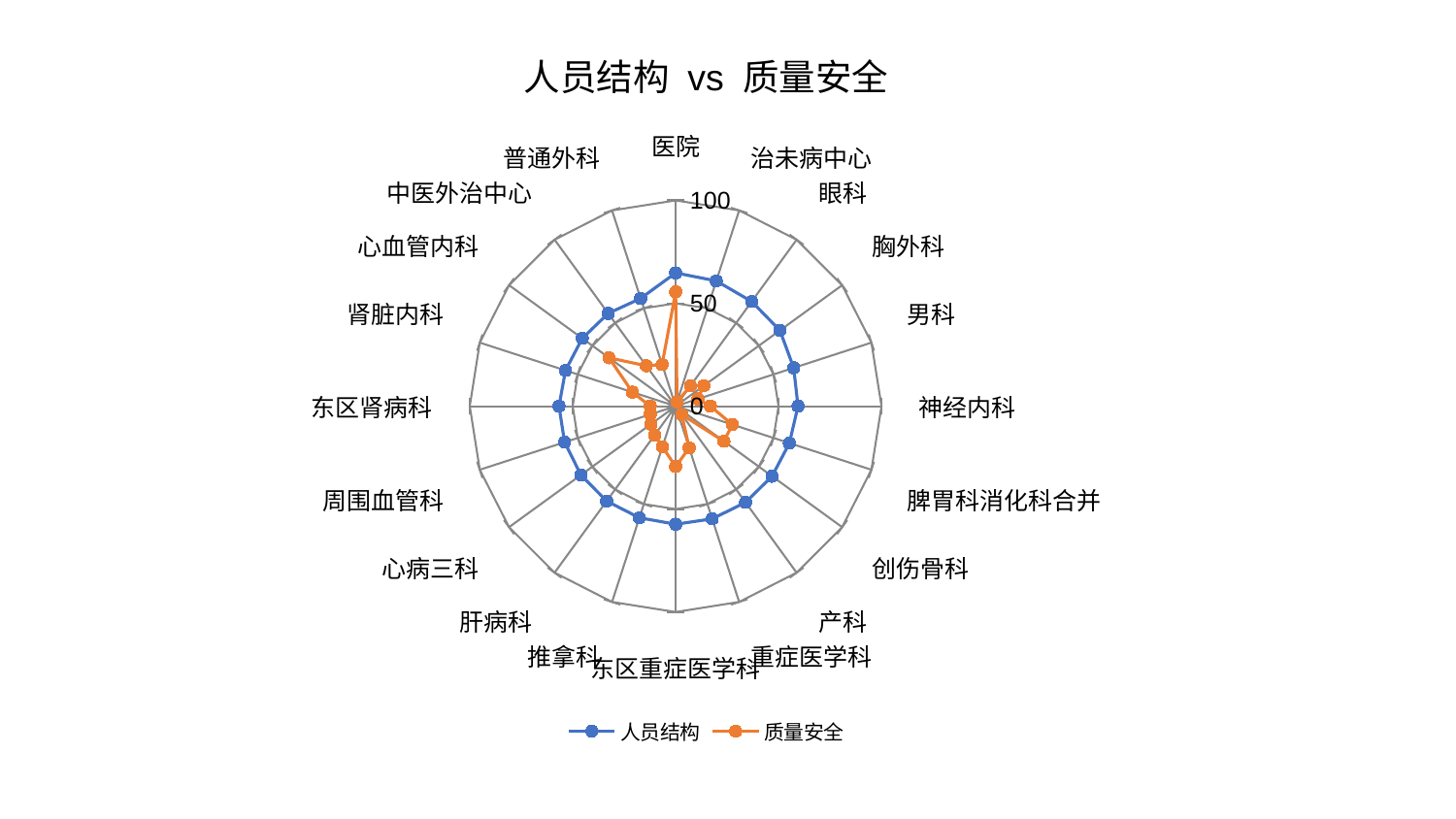

### Chart: 人员结构 vs 质量安全

| Category | 人员结构 | 质量安全 |
|---|---|---|
| 医院 | 64.75513594478444 | 55.53573143003357 |
| 治未病中心 | 64.00866254192461 | 2.2174195816289446 |
| 眼科 | 62.88630419692808 | 12.22670266915097 |
| 胸外科 | 62.66157578134952 | 16.91452878559138 |
| 男科 | 60.31672844185194 | 11.274406424165841 |
| 神经内科 | 59.46537681443598 | 16.91703902783832 |
| 脾胃科消化科合并 | 58.113676648577716 | 29.021374797837545 |
| 创伤骨科 | 57.917466775641124 | 29.001471547804947 |
| 产科 | 57.80770646597618 | 5.027740530595542 |
| 重症医学科 | 57.566071359560254 | 21.290326992951222 |
| 东区重症医学科 | 57.370575477109355 | 29.352649953162334 |
| 推拿科 | 57.01522959423049 | 20.73650885905284 |
| 肝病科 | 57.014780504752835 | 17.374369283926463 |
| 心病三科 | 56.87586988485517 | 14.783584031579064 |
| 周围血管科 | 56.70203088882758 | 12.989594029362035 |
| 东区肾病科 | 56.639682694036274 | 12.342254421215298 |
| 肾脏内科 | 56.2457581778681 | 22.07684231385391 |
| 心血管内科 | 56.064903133554466 | 40.010348882490824 |
| 中医外治中心 | 55.71561314420455 | 24.271182556136772 |
| 普通外科 | 55.050656770045876 | 21.28025069685709 |
22